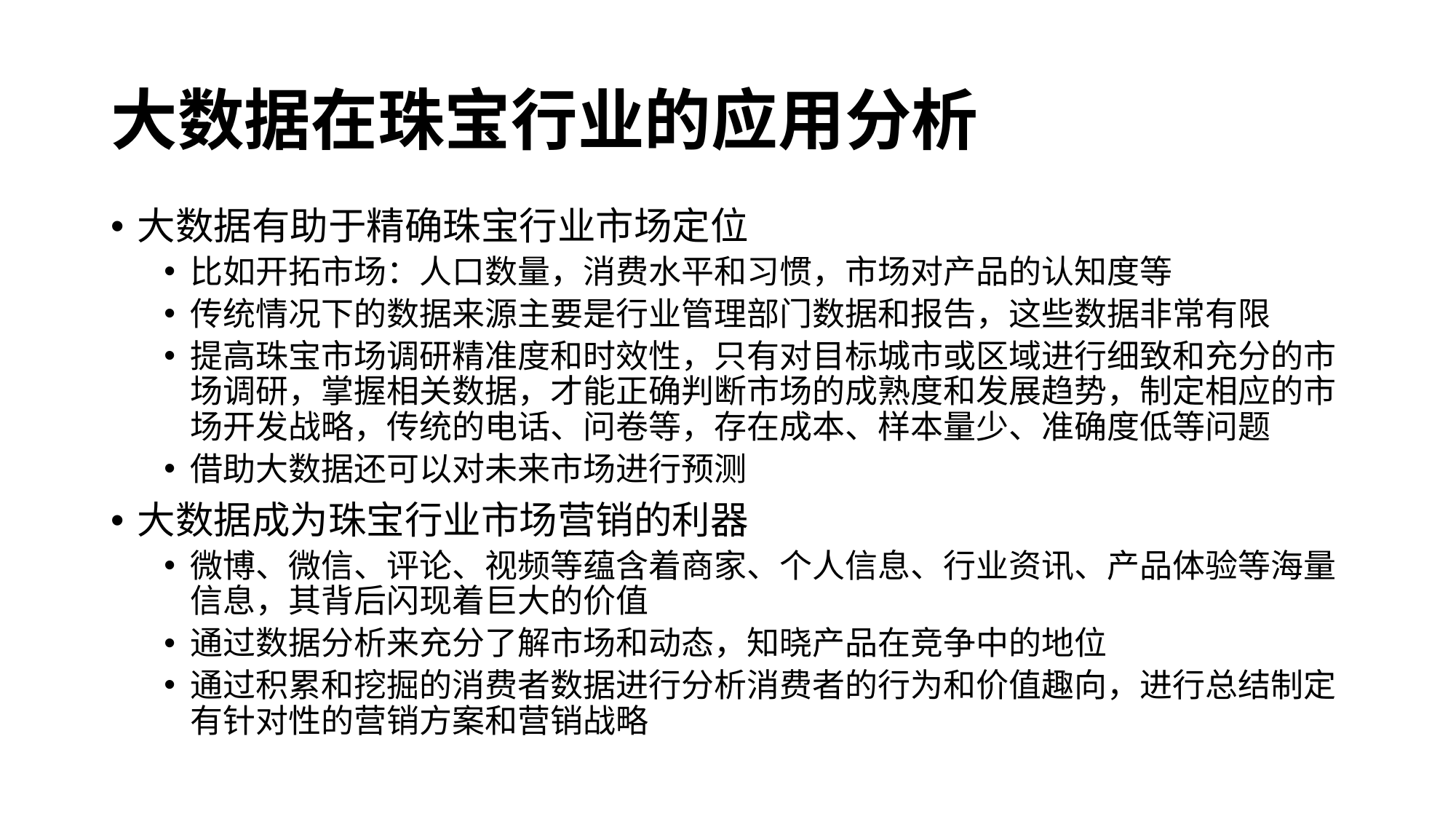

# 大数据在珠宝行业的应用分析
大数据有助于精确珠宝行业市场定位
比如开拓市场：人口数量，消费水平和习惯，市场对产品的认知度等
传统情况下的数据来源主要是行业管理部门数据和报告，这些数据非常有限
提高珠宝市场调研精准度和时效性，只有对目标城市或区域进行细致和充分的市场调研，掌握相关数据，才能正确判断市场的成熟度和发展趋势，制定相应的市场开发战略，传统的电话、问卷等，存在成本、样本量少、准确度低等问题
借助大数据还可以对未来市场进行预测
大数据成为珠宝行业市场营销的利器
微博、微信、评论、视频等蕴含着商家、个人信息、行业资讯、产品体验等海量信息，其背后闪现着巨大的价值
通过数据分析来充分了解市场和动态，知晓产品在竞争中的地位
通过积累和挖掘的消费者数据进行分析消费者的行为和价值趣向，进行总结制定有针对性的营销方案和营销战略